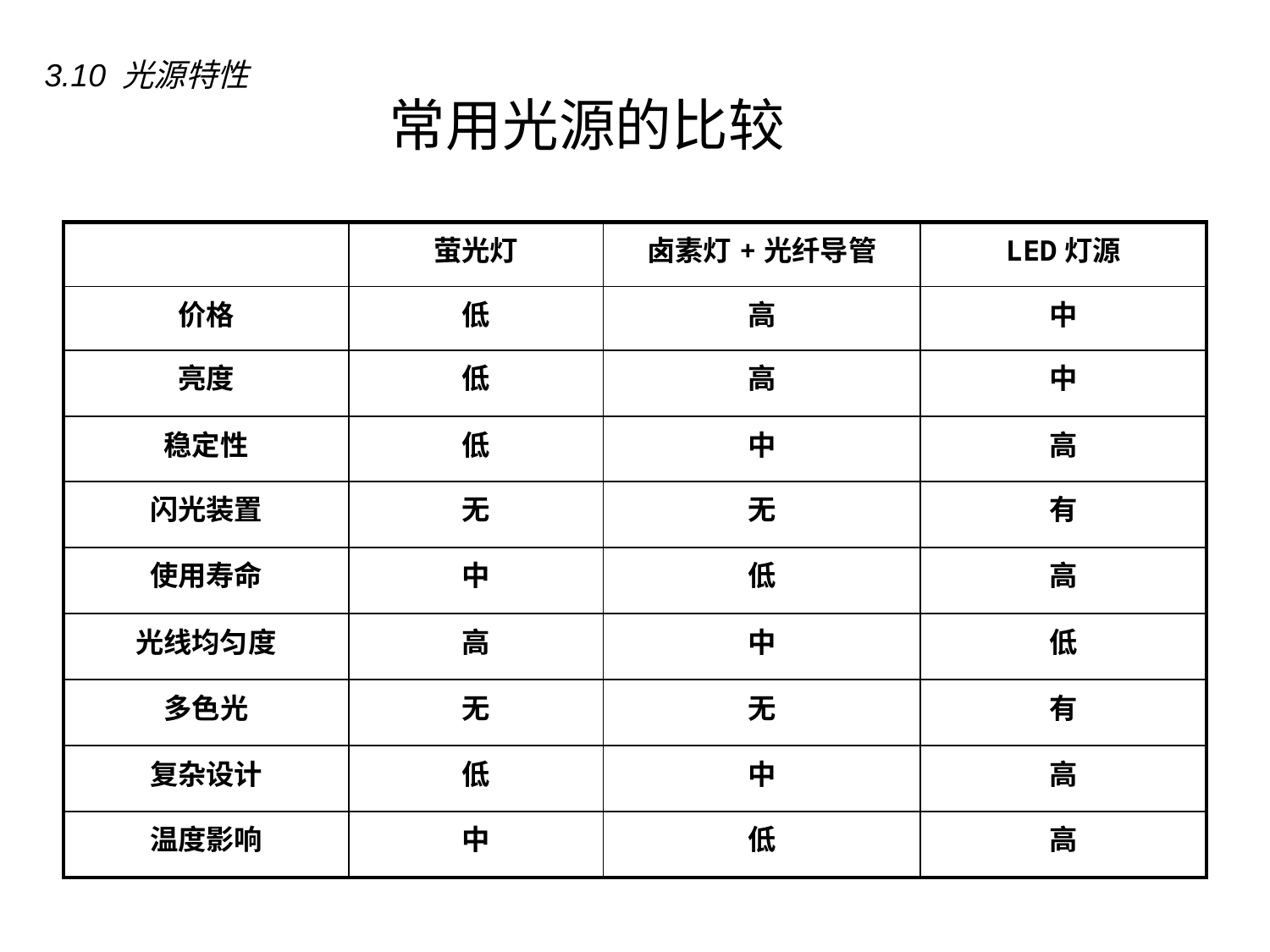

3.10 光源特性
常用光源的比较
|  | 萤光灯 | 卤素灯+光纤导管 | LED灯源 |
| --- | --- | --- | --- |
| 价格 | 低 | 高 | 中 |
| 亮度 | 低 | 高 | 中 |
| 稳定性 | 低 | 中 | 高 |
| 闪光装置 | 无 | 无 | 有 |
| 使用寿命 | 中 | 低 | 高 |
| 光线均匀度 | 高 | 中 | 低 |
| 多色光 | 无 | 无 | 有 |
| 复杂设计 | 低 | 中 | 高 |
| 温度影响 | 中 | 低 | 高 |